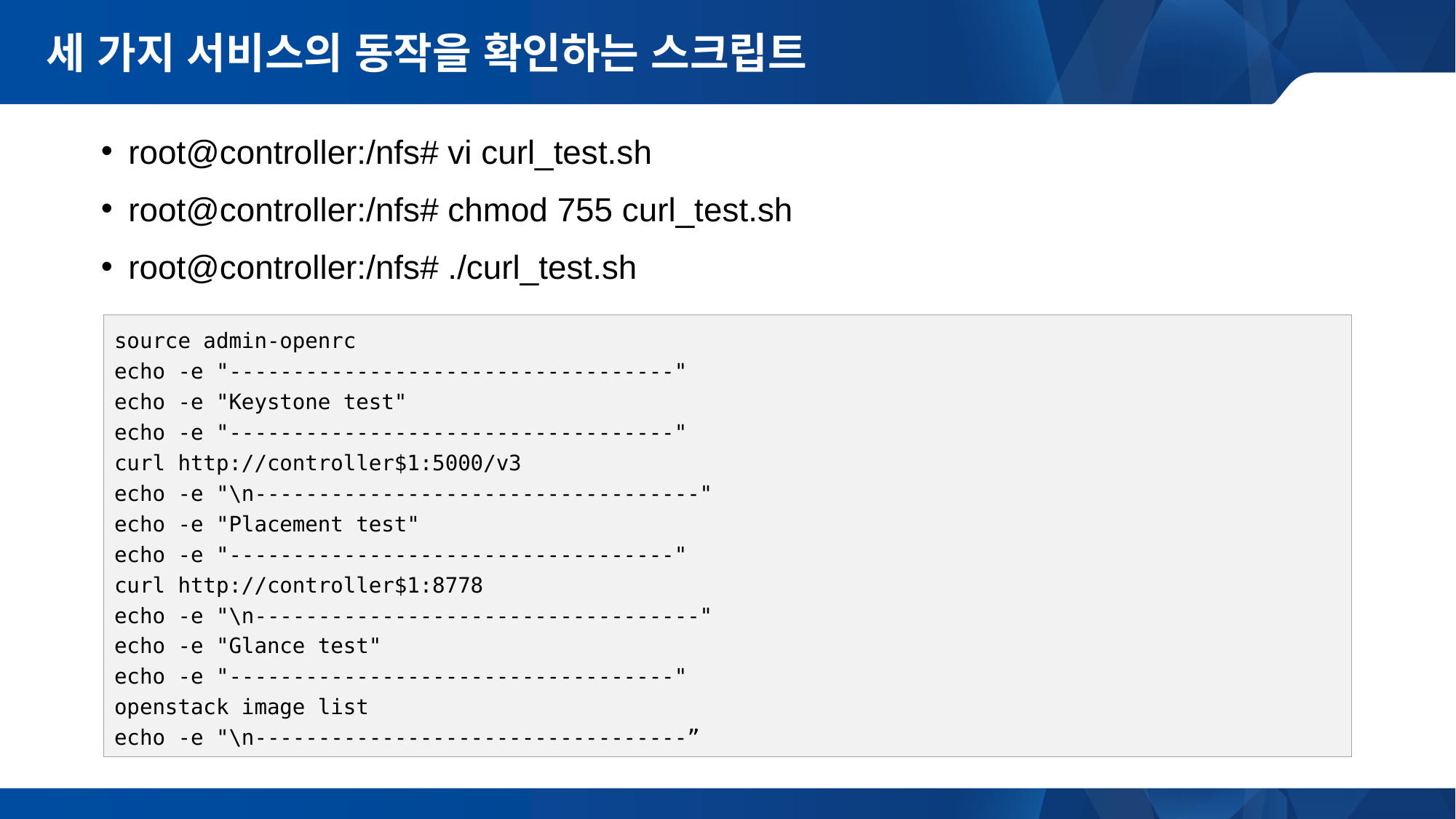

# 세 가지 서비스의 동작을 확인하는 스크립트
root@controller:/nfs# vi curl_test.sh
root@controller:/nfs# chmod 755 curl_test.sh
root@controller:/nfs# ./curl_test.sh

source admin-openrc
echo -e "-----------------------------------"
echo -e "Keystone test"
echo -e "-----------------------------------"
curl http://controller$1:5000/v3
echo -e "\n-----------------------------------"
echo -e "Placement test"
echo -e "-----------------------------------"
curl http://controller$1:8778
echo -e "\n-----------------------------------"
echo -e "Glance test"
echo -e "-----------------------------------"
openstack image list
echo -e "\n----------------------------------”